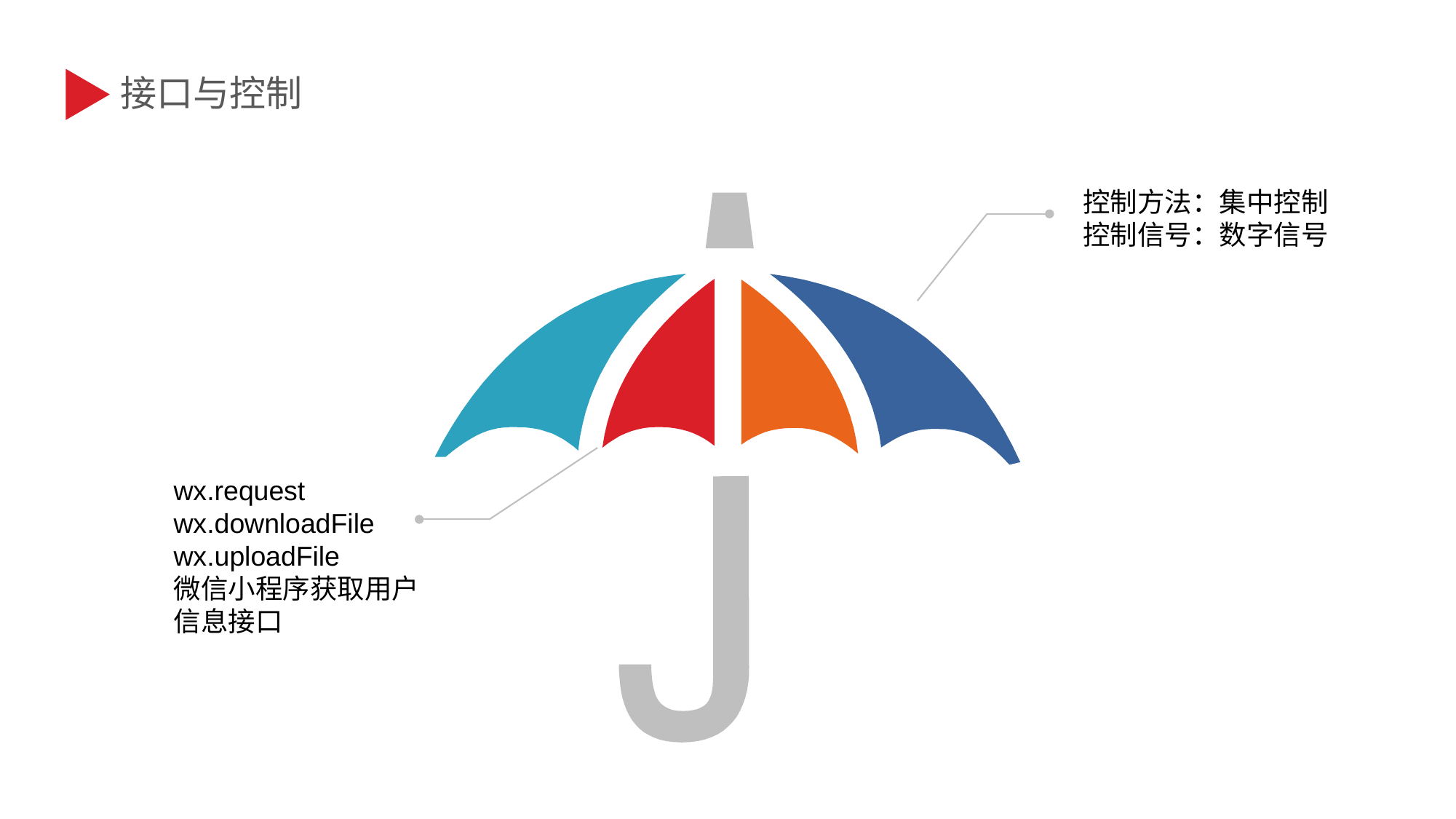

接口与控制

控制方法：集中控制
控制信号：数字信号

wx.request
wx.downloadFile
wx.uploadFile
微信小程序获取用户信息接口